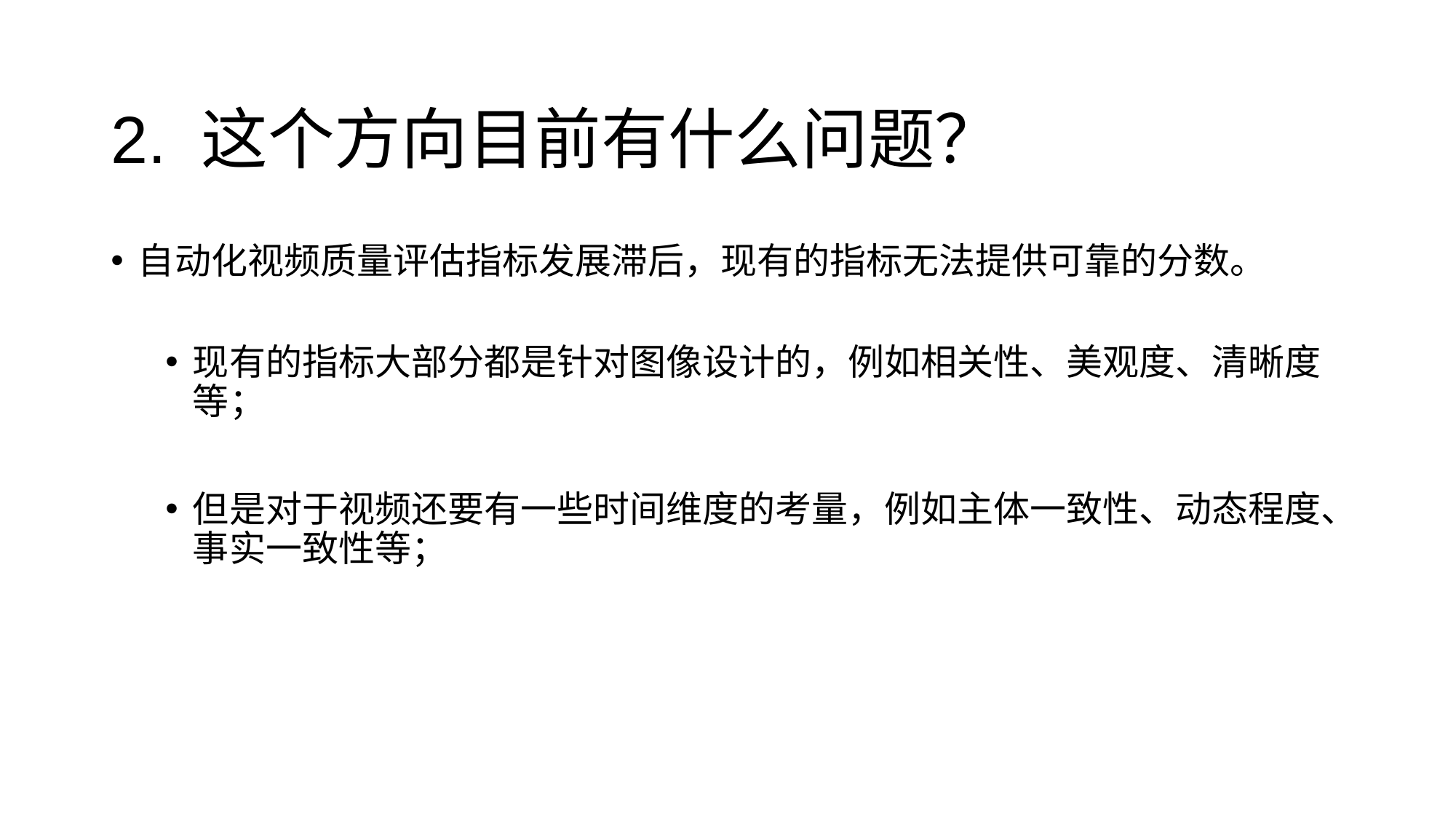

# 2. 这个方向目前有什么问题？
自动化视频质量评估指标发展滞后，现有的指标无法提供可靠的分数。

现有的指标大部分都是针对图像设计的，例如相关性、美观度、清晰度等；

但是对于视频还要有一些时间维度的考量，例如主体一致性、动态程度、事实一致性等；